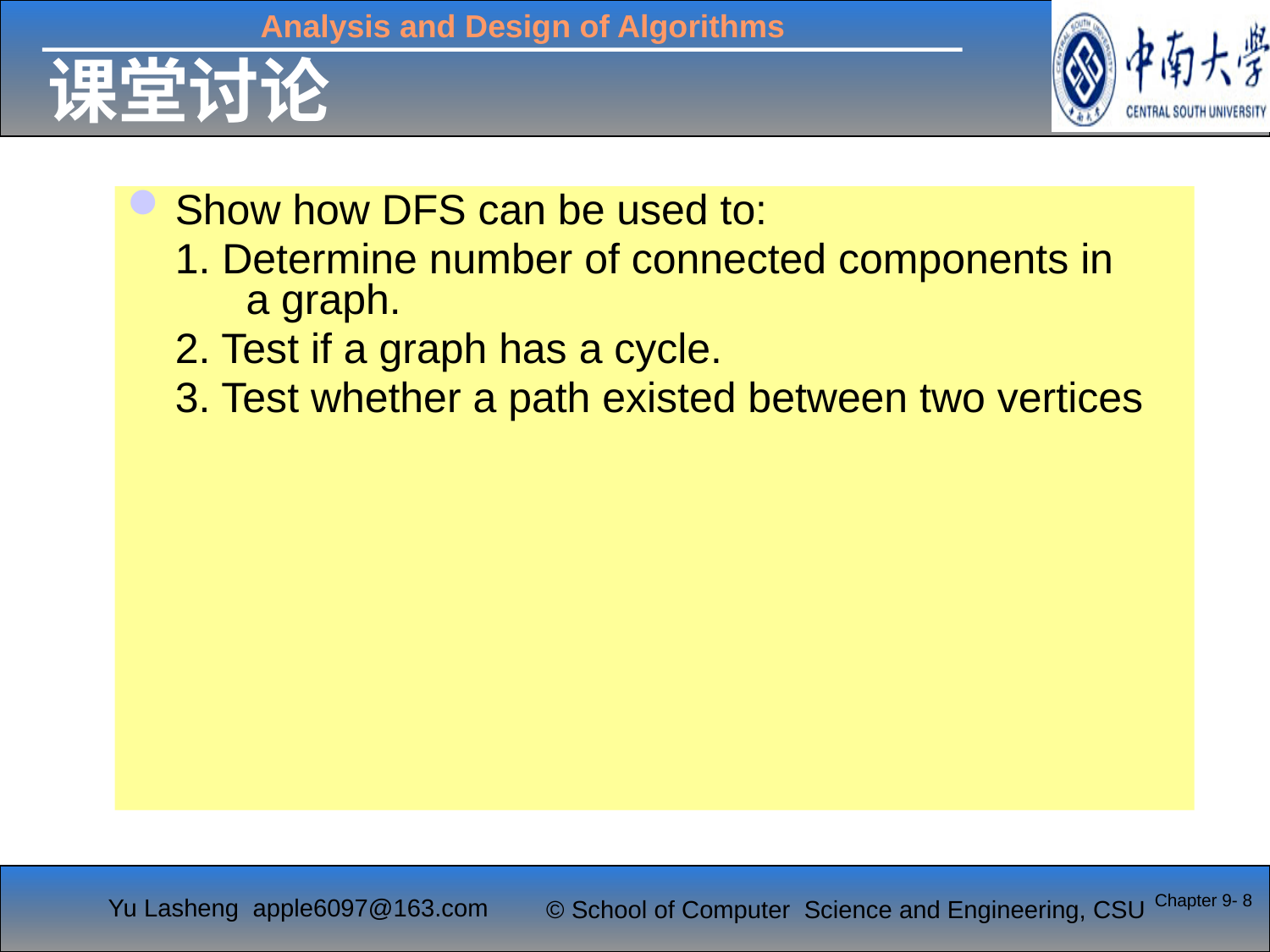

# 课堂讨论
Show how DFS can be used to:
	1. Determine number of connected components in            a graph.
	2. Test if a graph has a cycle.
	3. Test whether a path existed between two vertices

Chapter 9- 8